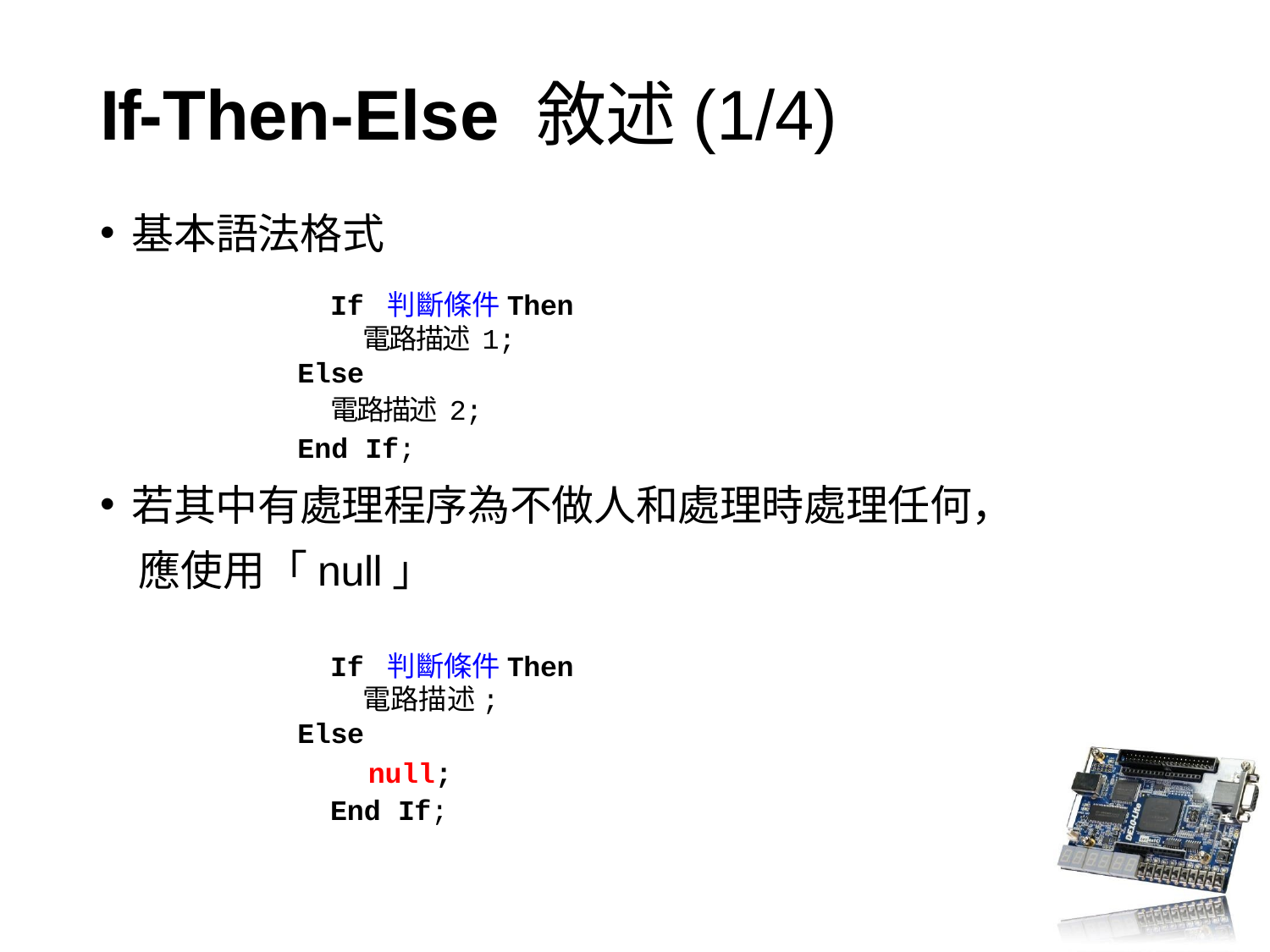

# If-Then-Else 敘述(1/4)
基本語法格式
If 判斷條件Then電路描述 1;
Else
電路描述 2;
End If;
若其中有處理程序為不做人和處理時處理任何，
   應使用「null」
If 判斷條件Then電路描述;
Else
null; End If;